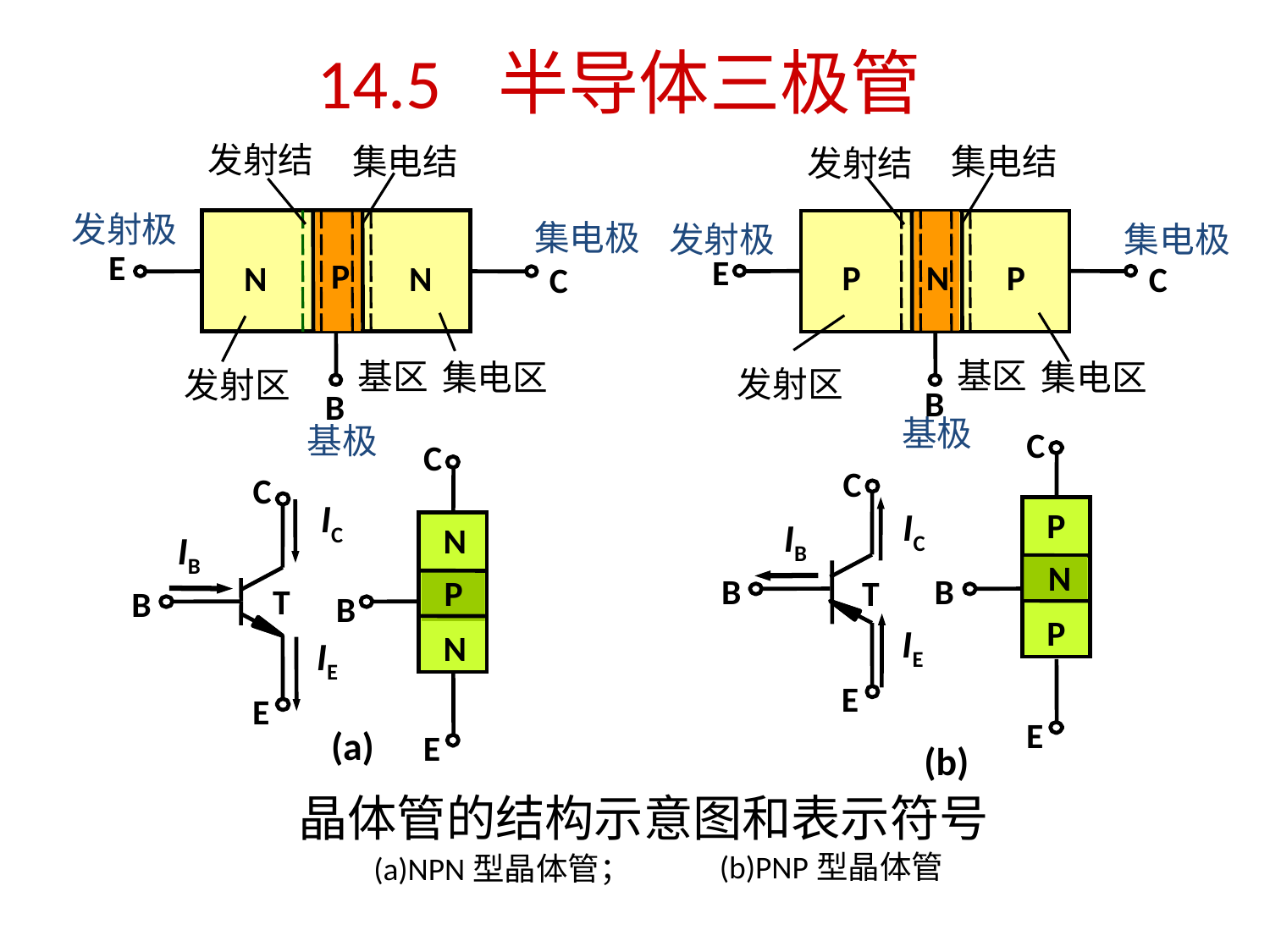

14.5  半导体三极管
发射结
集电结

E
P
N
N
C

基区
集电区
发射区

发射极
集电极
B
基极
集电结
发射结

E
N
P
P
C

基区
集电区
发射区

发射极
集电极
B
基极
C

P

N

B

P

E

(b)
C

IC

IB

B
T

IE

E

C

N

P

B

N

E

C
IC

IB

IE

T
B

E

(a)
晶体管的结构示意图和表示符号
(b)PNP型晶体管
(a)NPN型晶体管；